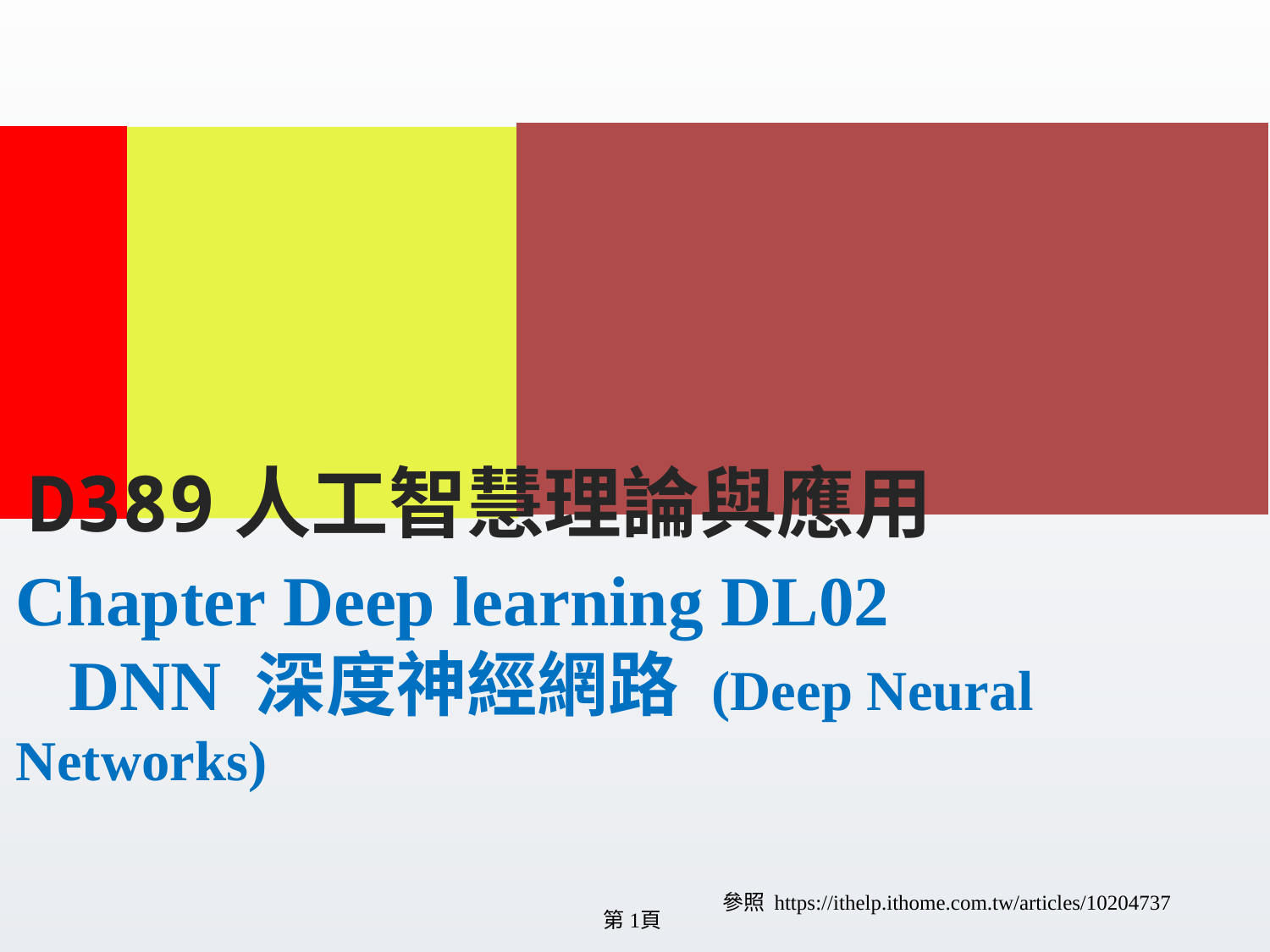

D389人工智慧理論與應用
# Chapter Deep learning DL02 DNN 深度神經網路 (Deep Neural Networks)

參照 https://ithelp.ithome.com.tw/articles/10204737